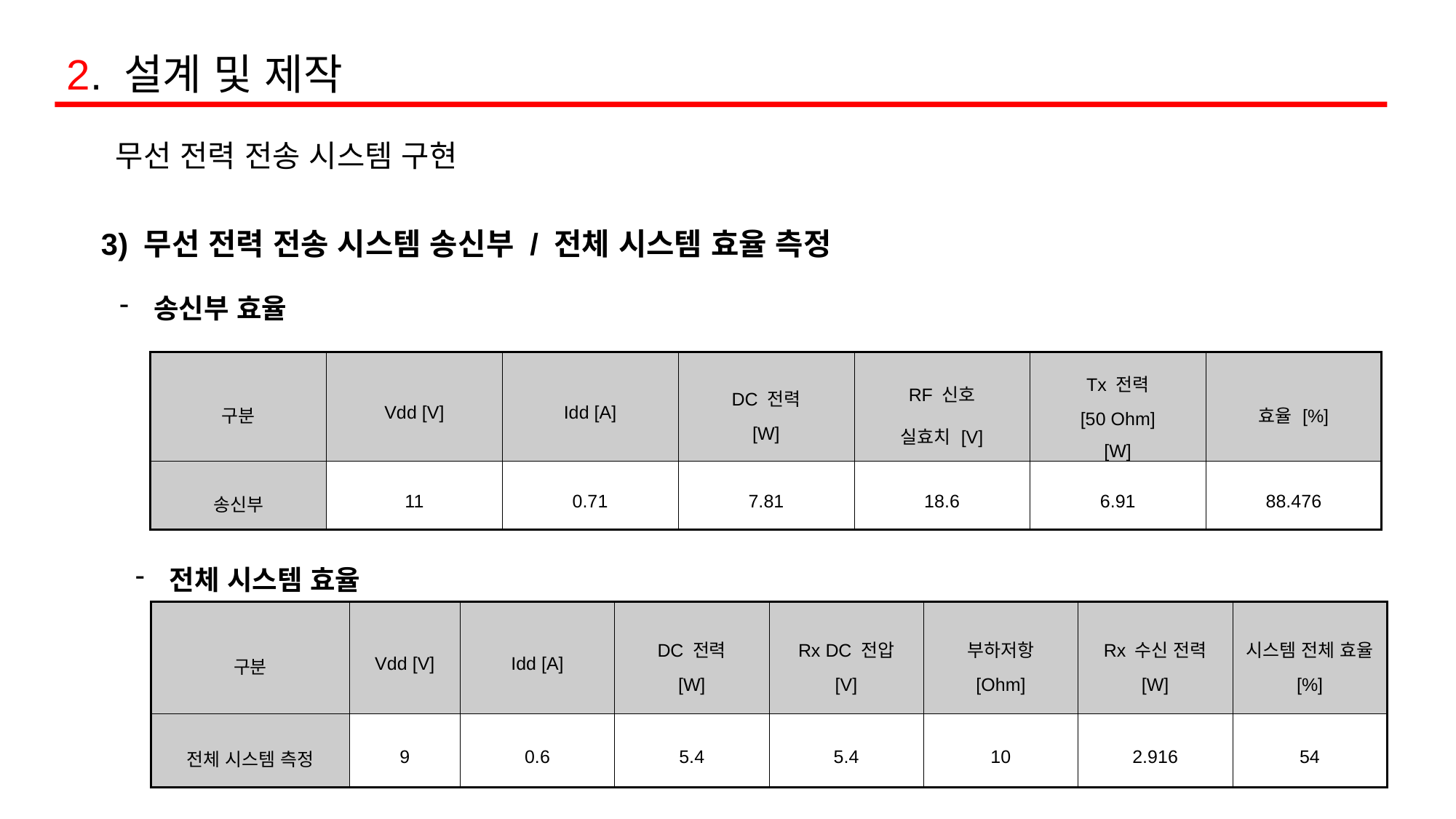

2. 설계 및 제작

무선 전력 전송 시스템 구현
3) 무선 전력 전송 시스템 송신부 / 전체 시스템 효율 측정
송신부 효율
| 구분 | Vdd [V] | Idd [A] | DC 전력 [W] | RF 신호 실효치 [V] | Tx 전력 [50 Ohm] [W] | 효율 [%] |
| --- | --- | --- | --- | --- | --- | --- |
| 송신부 | 11 | 0.71 | 7.81 | 18.6 | 6.91 | 88.476 |

전체 시스템 효율
| 구분 | Vdd [V] | Idd [A] | DC 전력 [W] | Rx DC 전압 [V] | 부하저항 [Ohm] | Rx 수신 전력 [W] | 시스템 전체 효율 [%] |
| --- | --- | --- | --- | --- | --- | --- | --- |
| 전체 시스템 측정 | 9 | 0.6 | 5.4 | 5.4 | 10 | 2.916 | 54 |